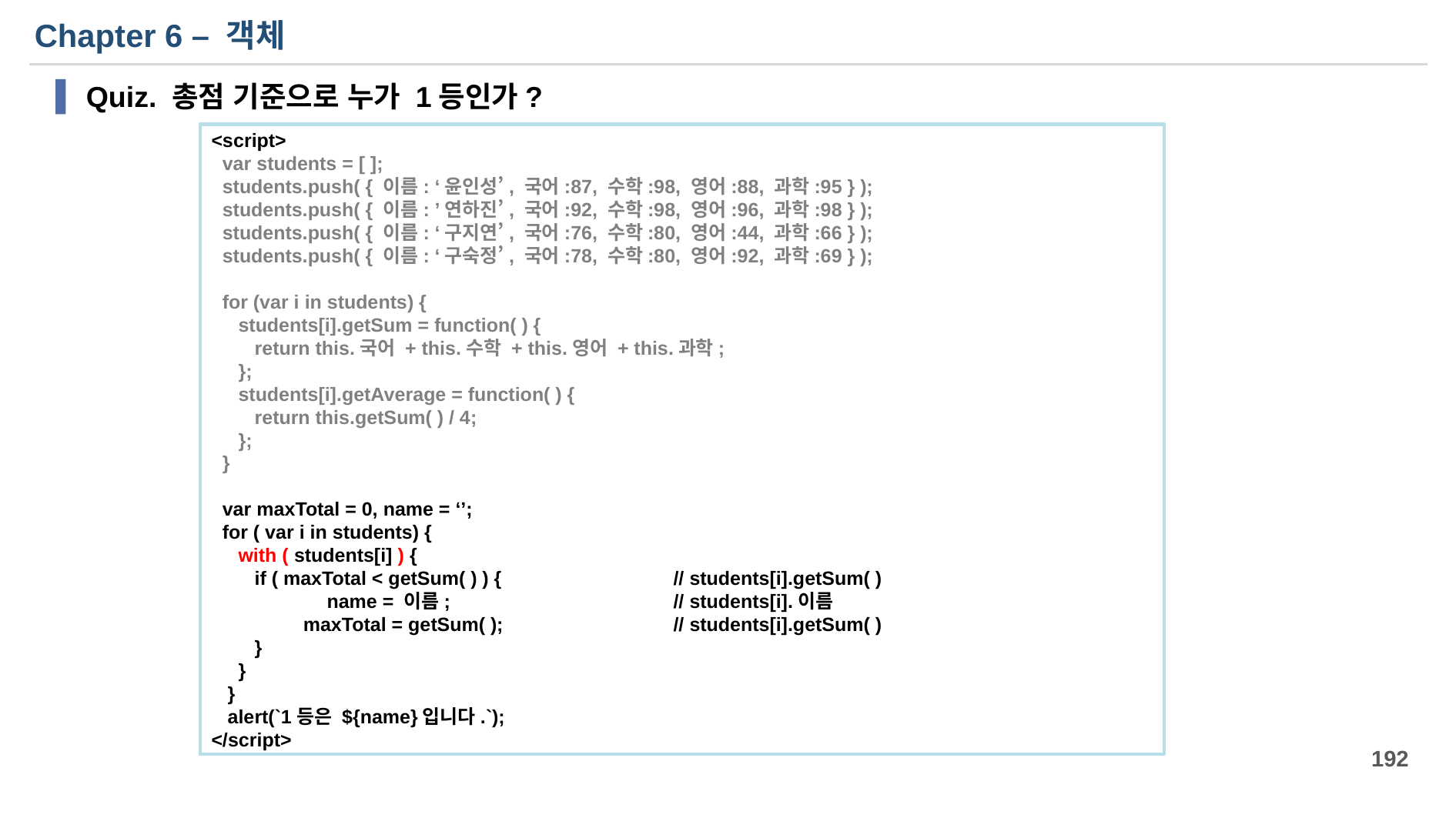

# Chapter 6 – 객체
Quiz. 총점 기준으로 누가 1등인가?

<script>
  var students = [ ];
  students.push( { 이름: ‘윤인성’, 국어:87, 수학:98, 영어:88, 과학:95 } );
  students.push( { 이름: ’연하진’, 국어:92, 수학:98, 영어:96, 과학:98 } );
  students.push( { 이름: ‘구지연’, 국어:76, 수학:80, 영어:44, 과학:66 } );
  students.push( { 이름: ‘구숙정’, 국어:78, 수학:80, 영어:92, 과학:69 } );

  for (var i in students) {
     students[i].getSum = function( ) {
        return this.국어 + this.수학 + this.영어 + this.과학;
     };
     students[i].getAverage = function( ) {
        return this.getSum( ) / 4;
     };
  }

  var maxTotal = 0, name = ‘’;
  for ( var i in students) {
     with ( students[i] ) {
        if ( maxTotal < getSum( ) ) {		// students[i].getSum( )
       	name = 이름;		// students[i].이름
                 maxTotal = getSum( );		// students[i].getSum( )
        }
     }
   }
   alert(`1등은 ${name}입니다.`);
</script>
192